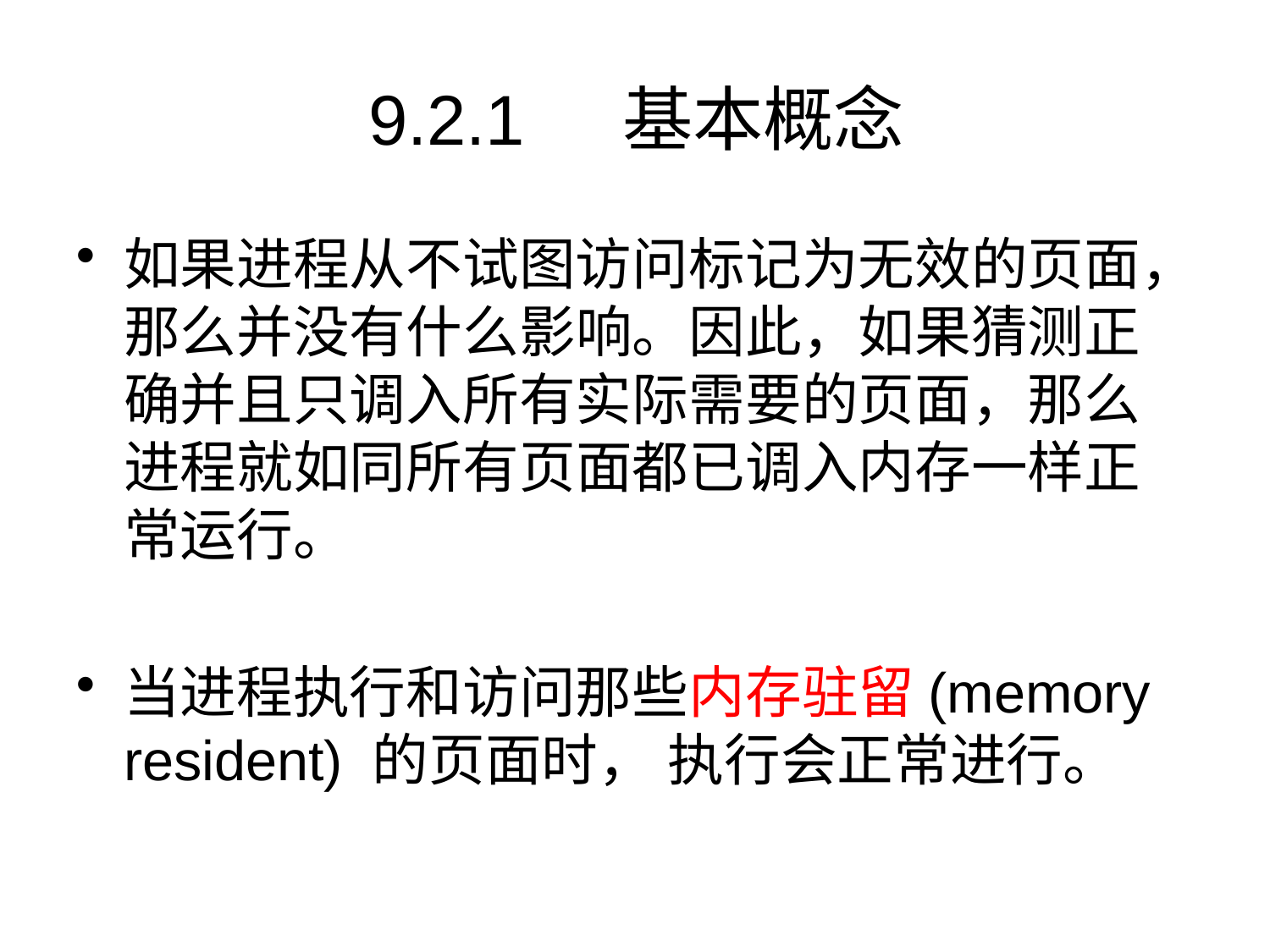

# 9.2.1	基本概念
如果进程从不试图访问标记为无效的页面，那么并没有什么影响。因此，如果猜测正确并且只调入所有实际需要的页面，那么进程就如同所有页面都已调入内存一样正常运行。

当进程执行和访问那些内存驻留(memory resident) 的页面时， 执行会正常进行。